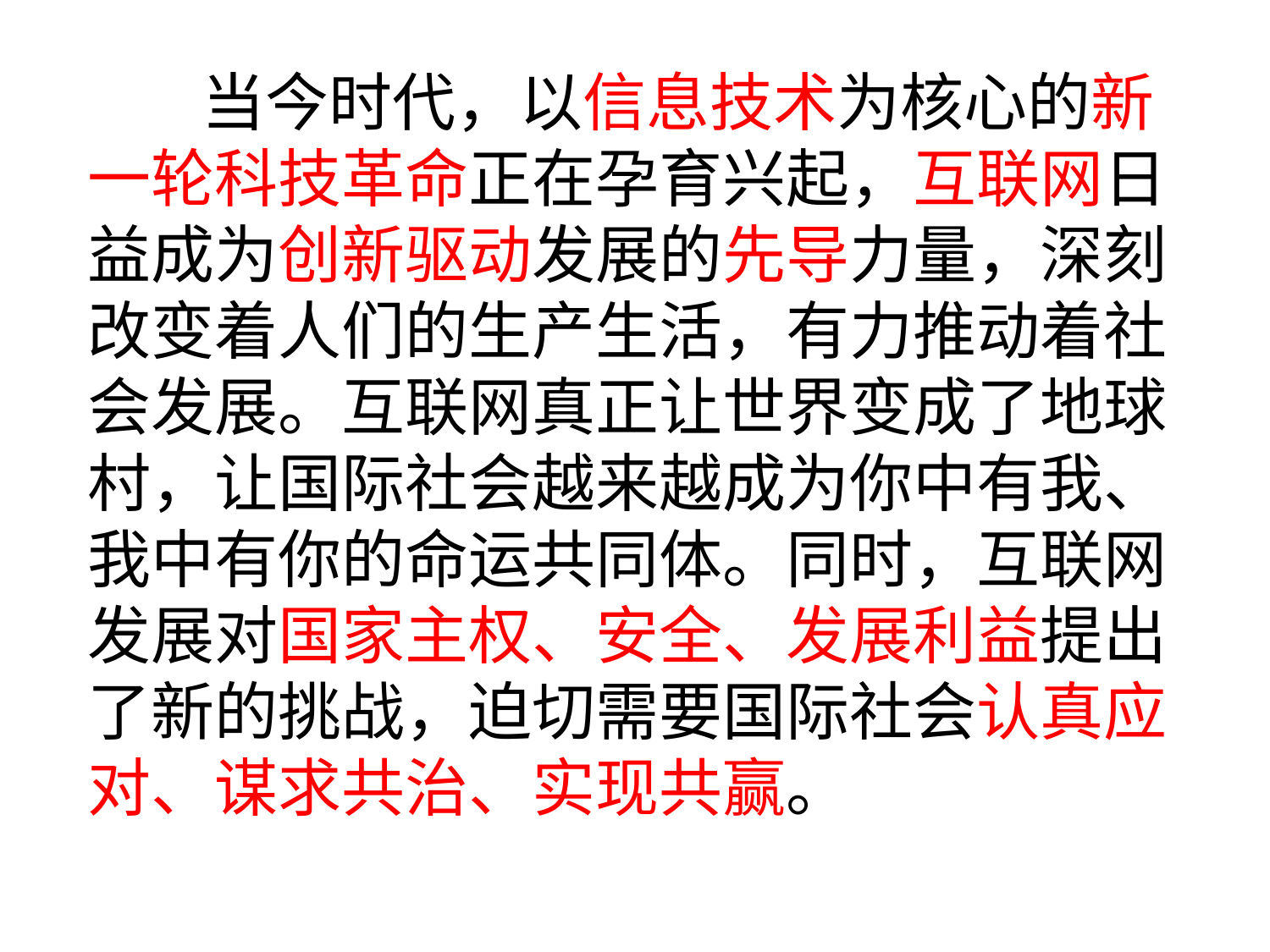

当今时代，以信息技术为核心的新一轮科技革命正在孕育兴起，互联网日益成为创新驱动发展的先导力量，深刻改变着人们的生产生活，有力推动着社会发展。互联网真正让世界变成了地球村，让国际社会越来越成为你中有我、我中有你的命运共同体。同时，互联网发展对国家主权、安全、发展利益提出了新的挑战，迫切需要国际社会认真应对、谋求共治、实现共赢。